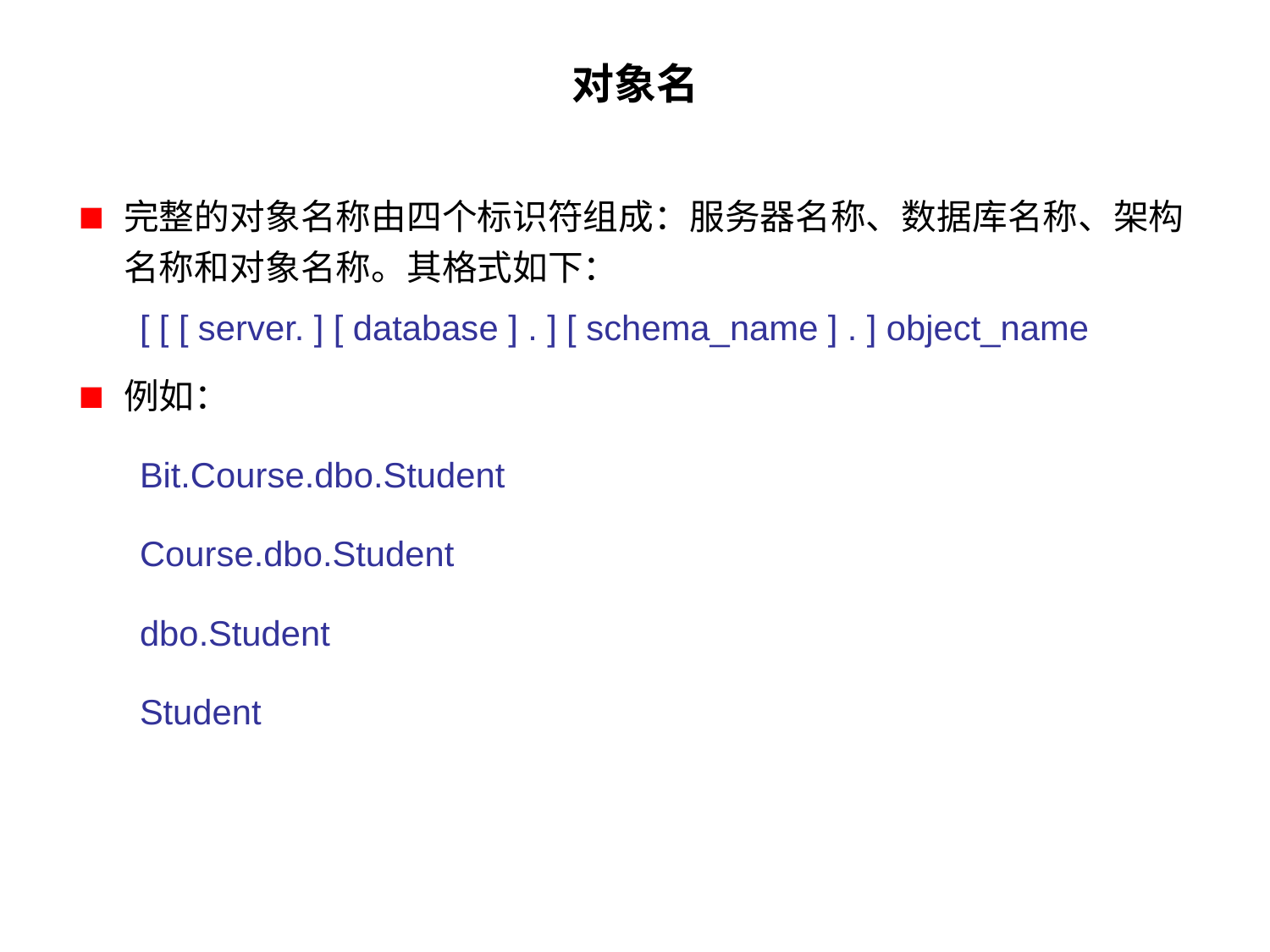

# 对象名
完整的对象名称由四个标识符组成：服务器名称、数据库名称、架构名称和对象名称。其格式如下：
[ [ [ server. ] [ database ] . ] [ schema_name ] . ] object_name
例如：
Bit.Course.dbo.Student
Course.dbo.Student
dbo.Student
Student